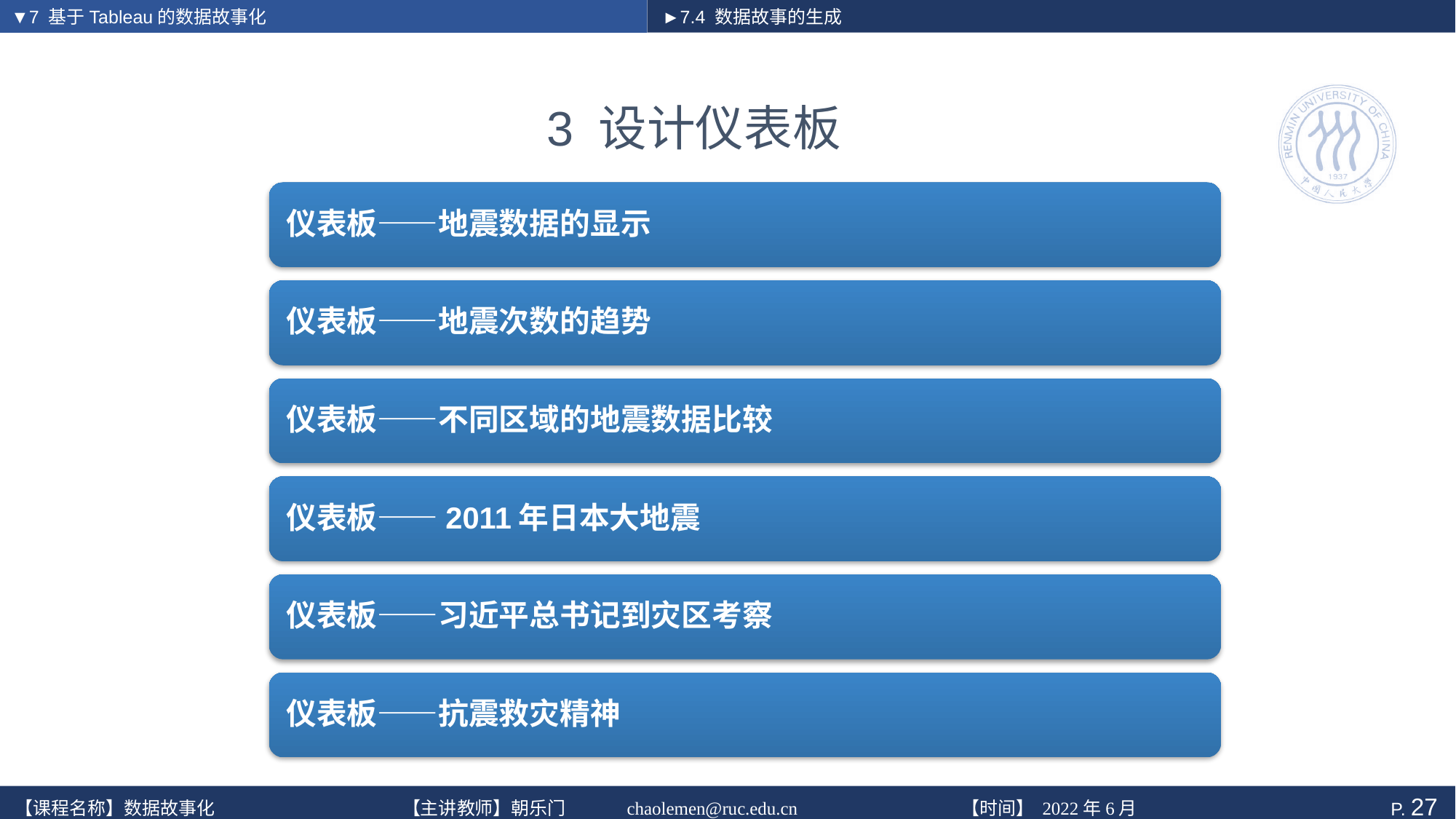

▼7 基于Tableau的数据故事化
►7.4 数据故事的生成
# 3 设计仪表板
仪表板——地震数据的显示
仪表板——地震次数的趋势
仪表板——不同区域的地震数据比较
仪表板——2011年日本大地震
仪表板——习近平总书记到灾区考察
仪表板——抗震救灾精神